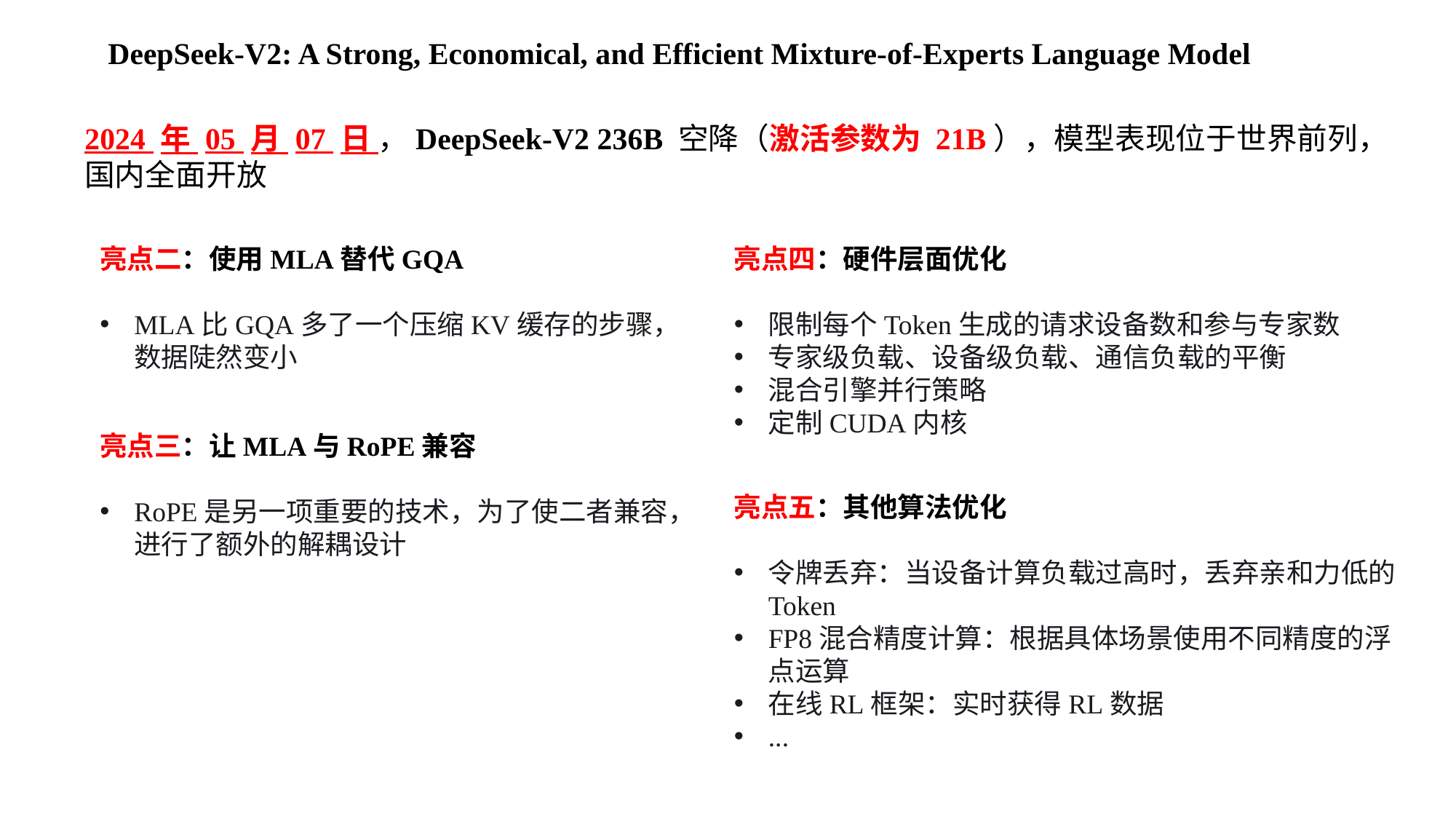

DeepSeek-V2: A Strong, Economical, and Efficient Mixture-of-Experts Language Model
2024 年 05 月 07 日 ，DeepSeek-V2 236B 空降（激活参数为 21B），模型表现位于世界前列，国内全面开放
亮点二：使用MLA替代GQA

MLA比GQA多了一个压缩KV缓存的步骤，数据陡然变小
亮点四：硬件层面优化

限制每个Token生成的请求设备数和参与专家数
专家级负载、设备级负载、通信负载的平衡
混合引擎并行策略
定制CUDA内核
亮点三：让MLA与RoPE兼容

RoPE是另一项重要的技术，为了使二者兼容，进行了额外的解耦设计
亮点五：其他算法优化

令牌丢弃：当设备计算负载过高时，丢弃亲和力低的Token
FP8混合精度计算：根据具体场景使用不同精度的浮点运算
在线RL框架：实时获得RL数据
...